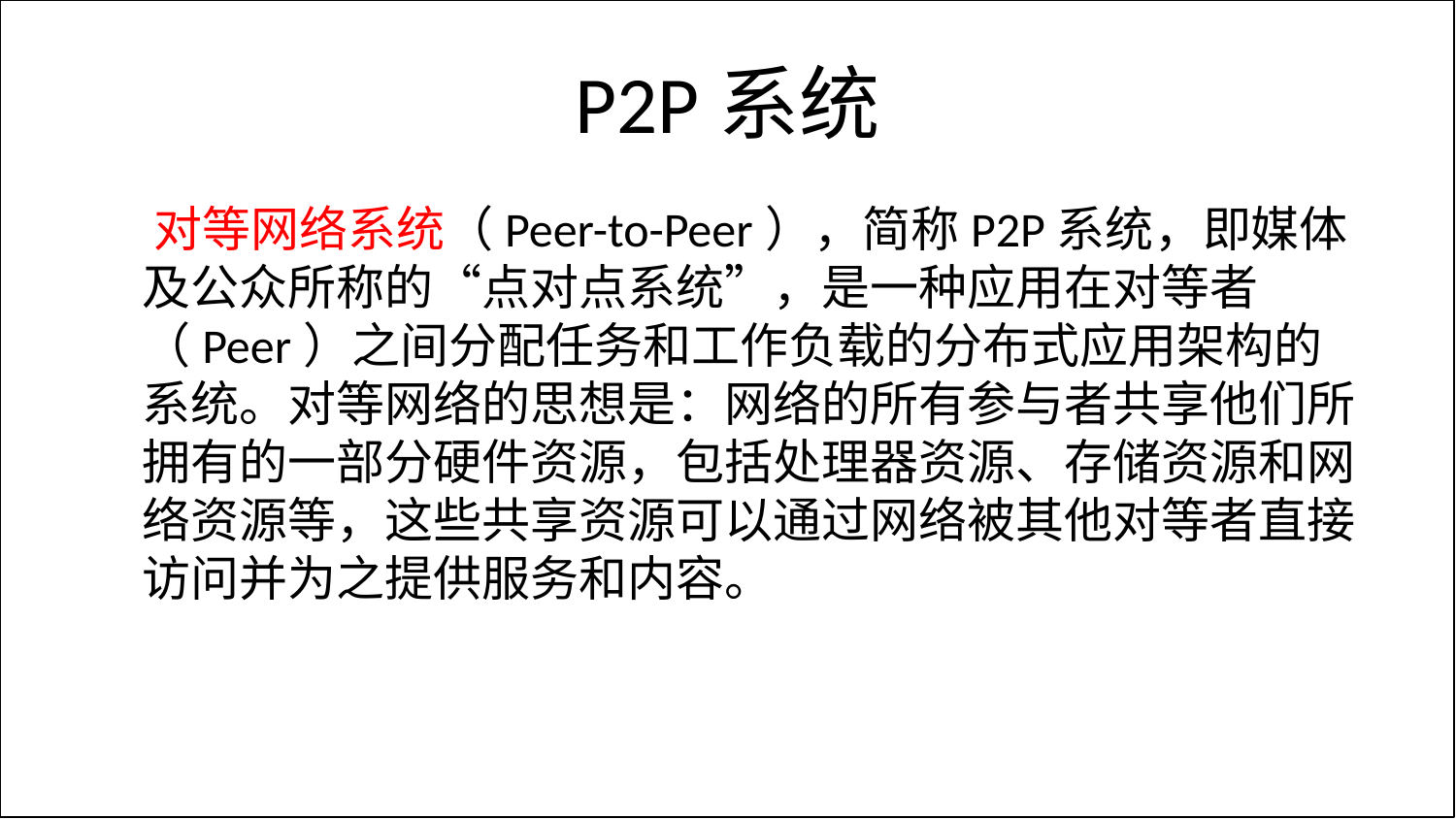

# P2P系统
     对等网络系统（Peer-to-Peer），简称P2P系统，即媒体及公众所称的“点对点系统”，是一种应用在对等者（Peer）之间分配任务和工作负载的分布式应用架构的系统。对等网络的思想是：网络的所有参与者共享他们所拥有的一部分硬件资源，包括处理器资源、存储资源和网络资源等，这些共享资源可以通过网络被其他对等者直接访问并为之提供服务和内容。